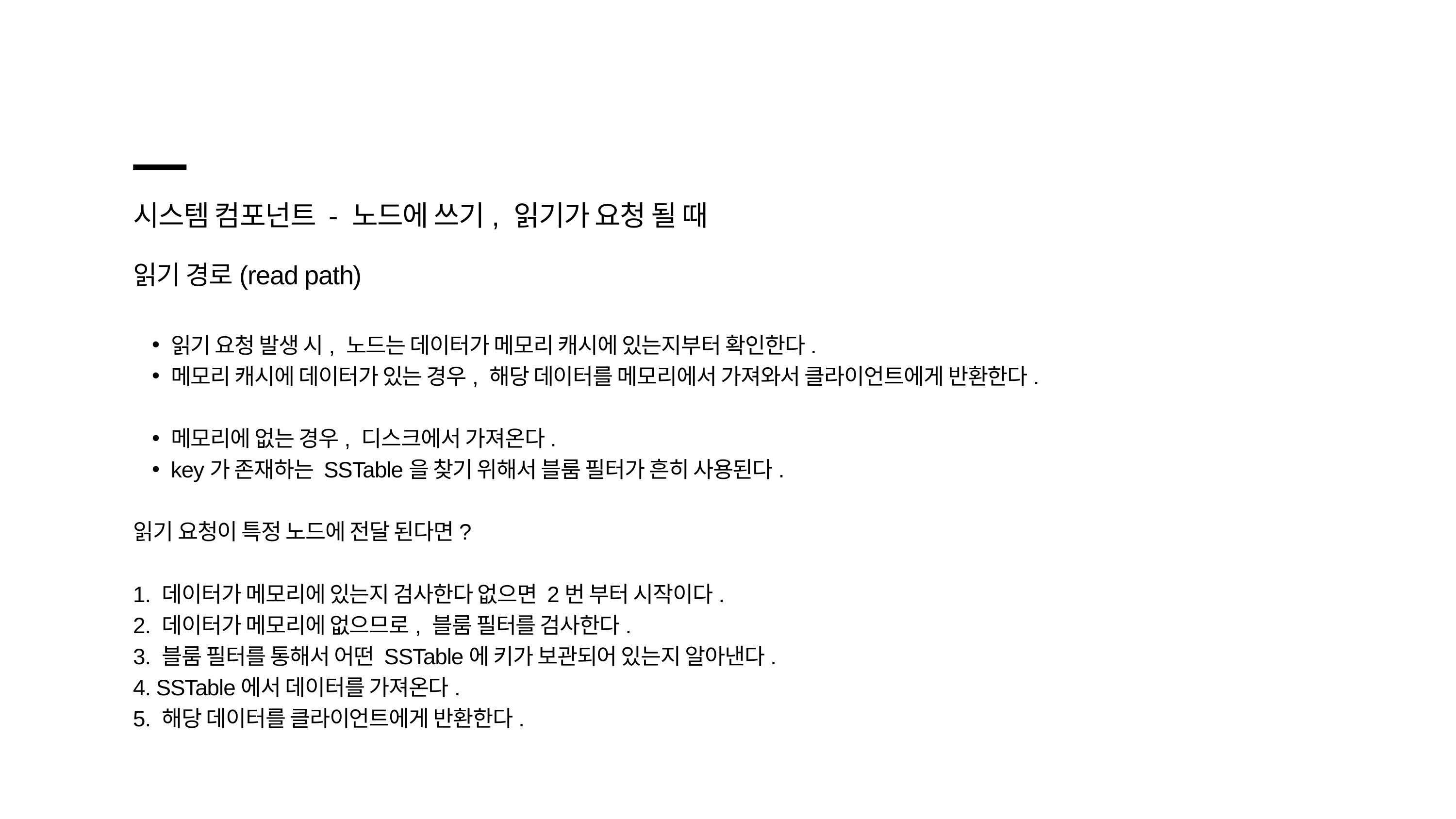

시스템 컴포넌트 - 노드에 쓰기, 읽기가 요청 될 때
읽기 경로(read path)

읽기 요청 발생 시, 노드는 데이터가 메모리 캐시에 있는지부터 확인한다.
메모리 캐시에 데이터가 있는 경우, 해당 데이터를 메모리에서 가져와서 클라이언트에게 반환한다.

메모리에 없는 경우, 디스크에서 가져온다.
key가 존재하는 SSTable을 찾기 위해서 블룸 필터가 흔히 사용된다.

읽기 요청이 특정 노드에 전달 된다면?

1. 데이터가 메모리에 있는지 검사한다 없으면 2번 부터 시작이다.
2. 데이터가 메모리에 없으므로, 블룸 필터를 검사한다.
3. 블룸 필터를 통해서 어떤 SSTable에 키가 보관되어 있는지 알아낸다.
4. SSTable에서 데이터를 가져온다.
5. 해당 데이터를 클라이언트에게 반환한다.